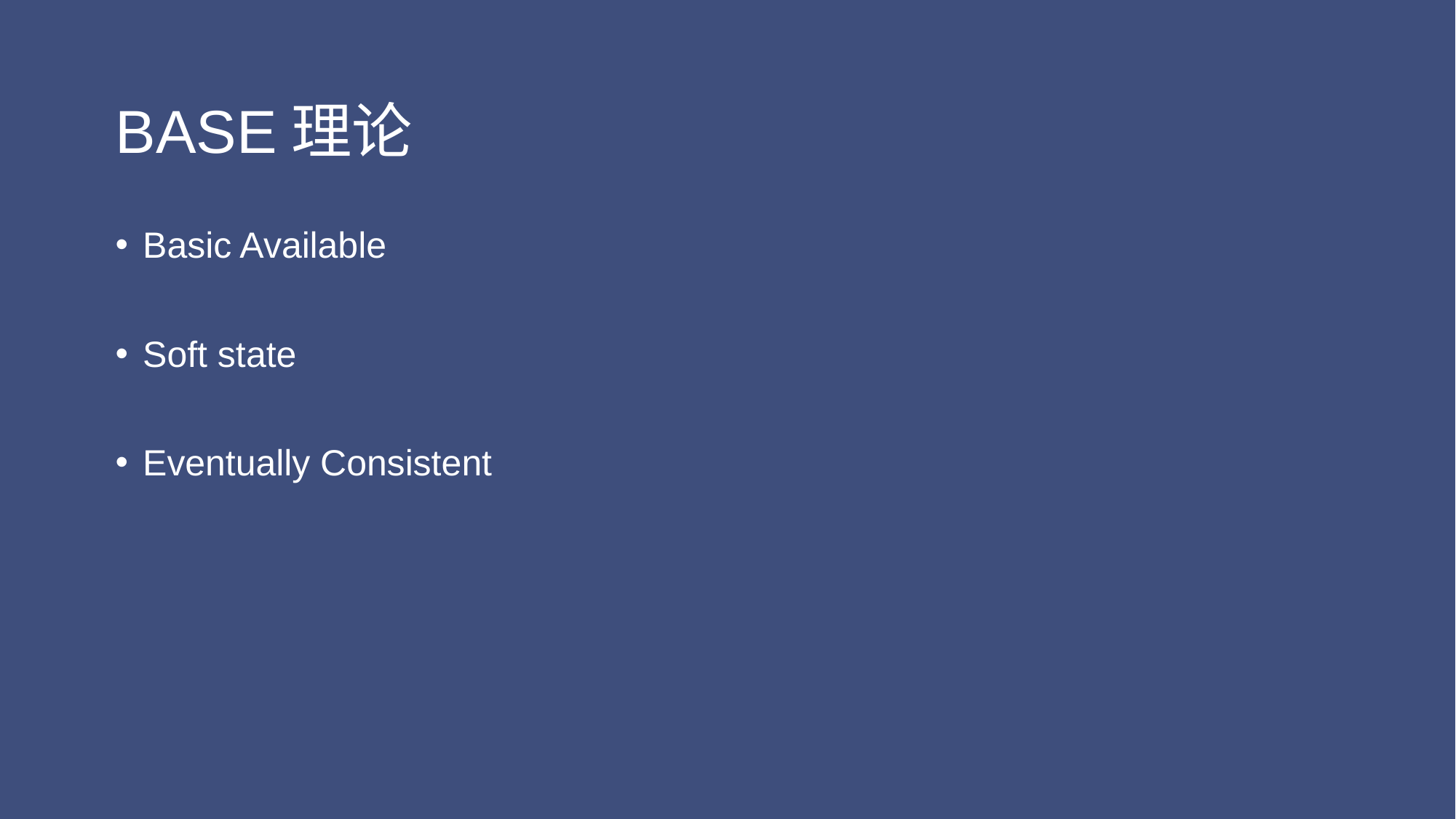

# BASE理论
Basic Available

Soft state

Eventually Consistent